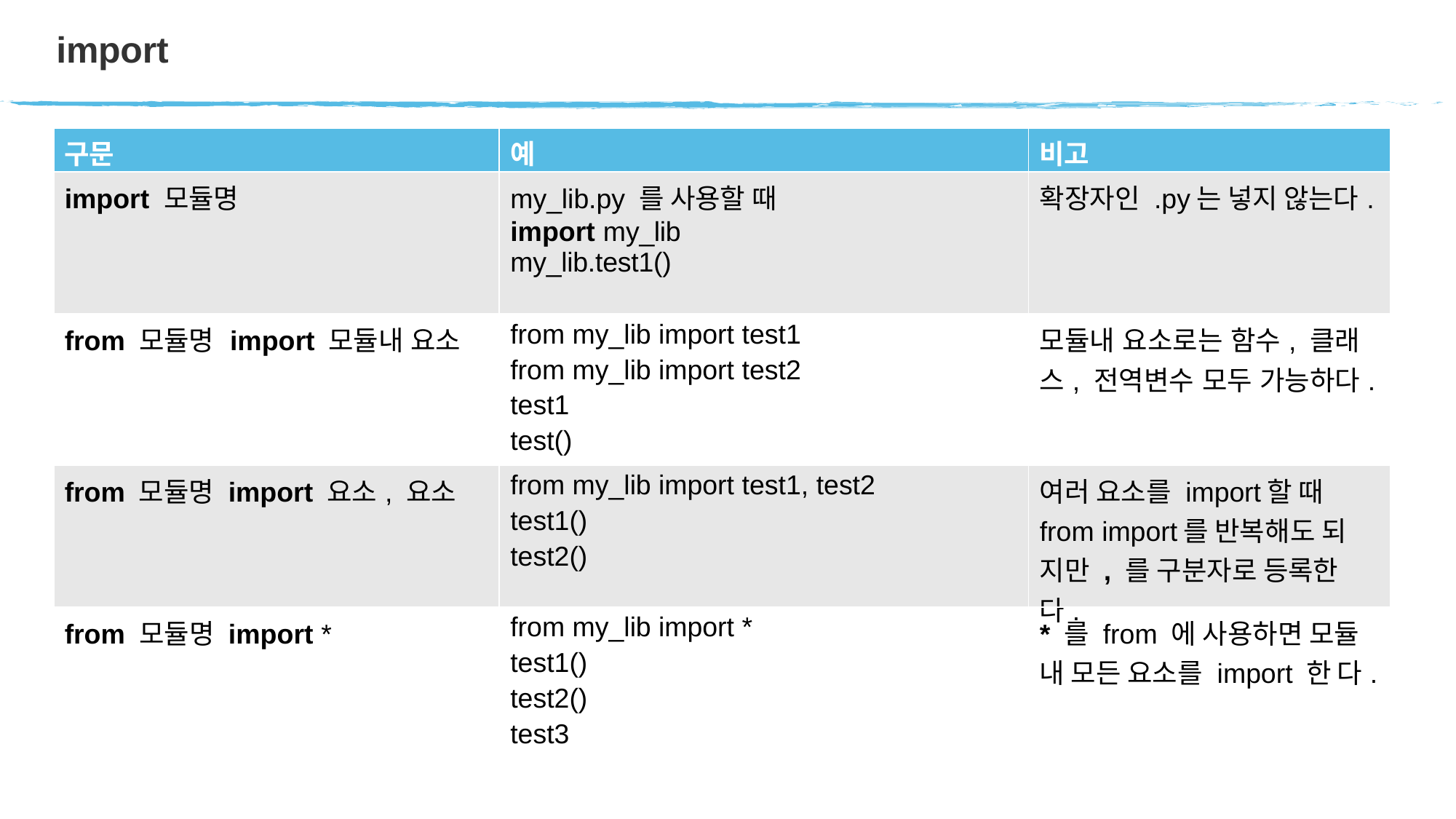

# import
| 구문 | 예 | 비고 |
| --- | --- | --- |
| import 모듈명 | my\_lib.py 를 사용할 때 import my\_lib my\_lib.test1() | 확장자인 .py는 넣지 않는다. |
| from 모듈명 import 모듈내 요소 | from my\_lib import test1 from my\_lib import test2 test1 test() | 모듈내 요소로는 함수, 클래 스, 전역변수 모두 가능하다. |
| from 모듈명 import 요소, 요소 | from my\_lib import test1, test2 test1() test2() | 여러 요소를 import할 때 from import를 반복해도 되 지만 , 를 구분자로 등록한 다. |
| from 모듈명 import \* | from my\_lib import \* test1() test2() test3 | \* 를 from 에 사용하면 모듈 내 모든 요소를 import 한 다. |